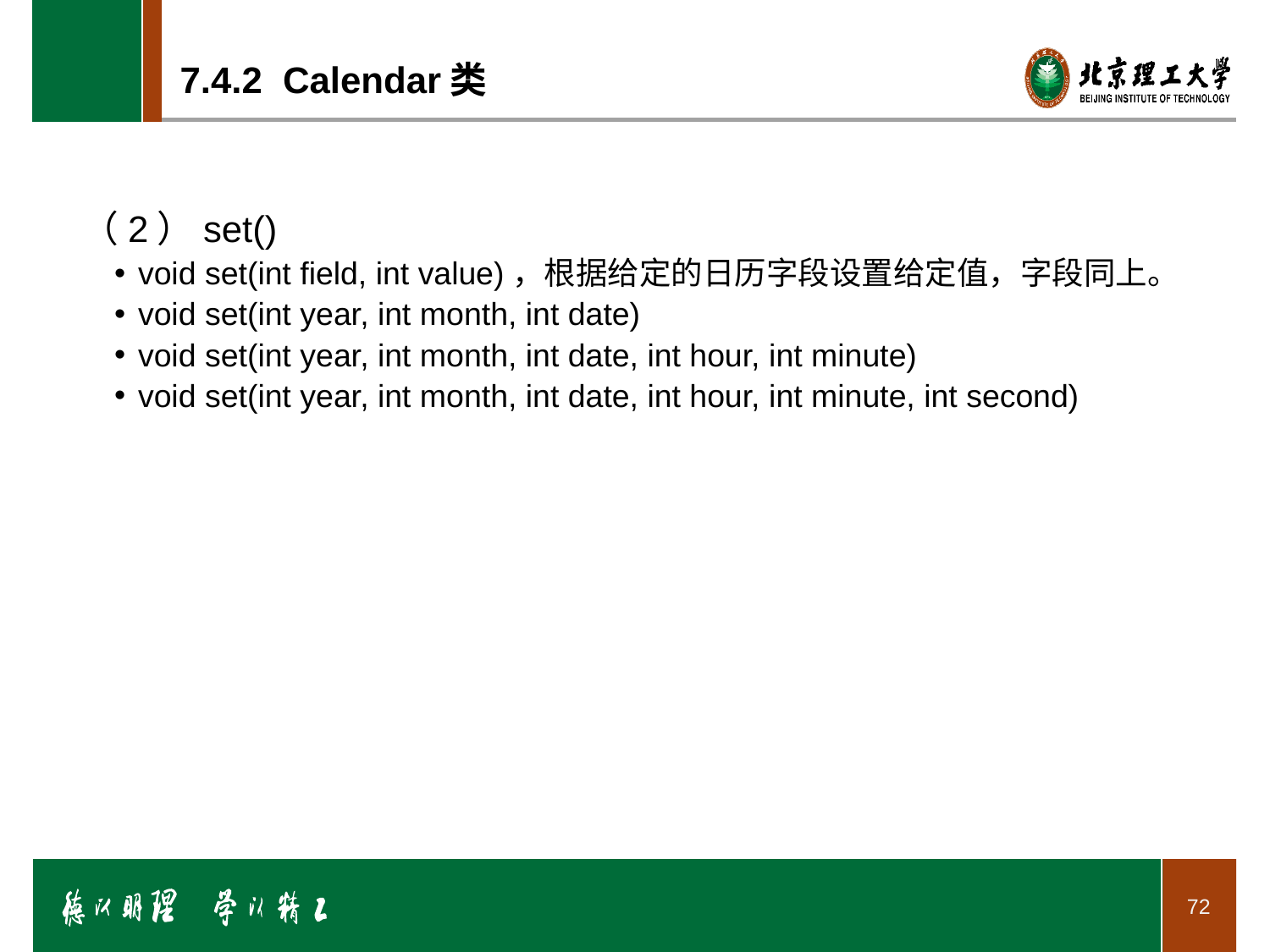

# 7.4.2  Calendar类
（2）set()
void set(int field, int value)，根据给定的日历字段设置给定值，字段同上。
void set(int year, int month, int date)
void set(int year, int month, int date, int hour, int minute)
void set(int year, int month, int date, int hour, int minute, int second)